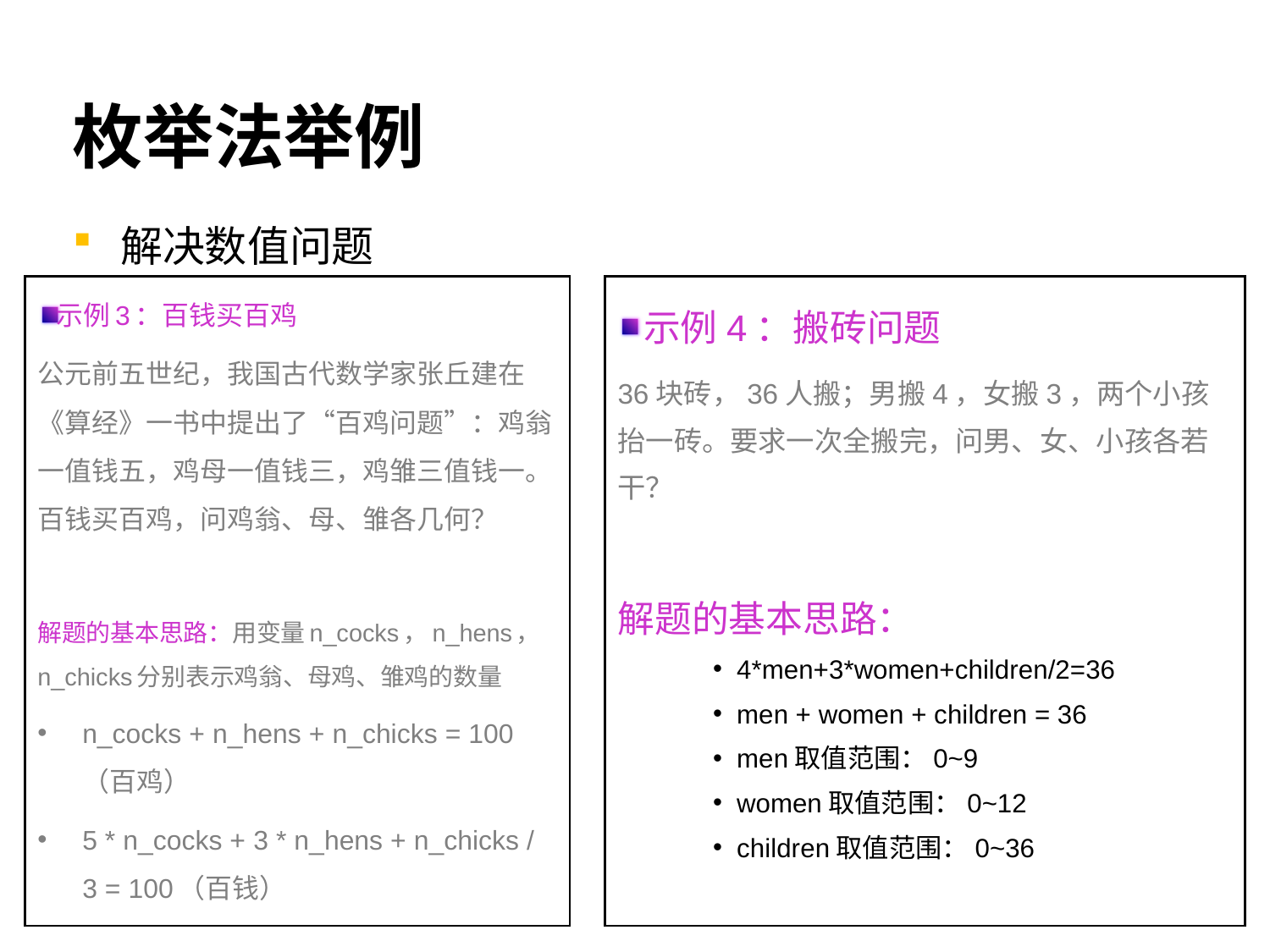

# 枚举法举例
解决数值问题
示例3：百钱买百鸡
公元前五世纪，我国古代数学家张丘建在《算经》一书中提出了“百鸡问题”：鸡翁一值钱五，鸡母一值钱三，鸡雏三值钱一。百钱买百鸡，问鸡翁、母、雏各几何？

解题的基本思路：用变量n_cocks，n_hens，n_chicks分别表示鸡翁、母鸡、雏鸡的数量
n_cocks + n_hens + n_chicks = 100（百鸡）
5 * n_cocks + 3 * n_hens + n_chicks / 3 = 100（百钱）

示例4：搬砖问题
36块砖，36人搬；男搬4，女搬3，两个小孩抬一砖。要求一次全搬完，问男、女、小孩各若干？

解题的基本思路：
4*men+3*women+children/2=36
men + women + children = 36
men取值范围：0~9
women取值范围：0~12
children取值范围：0~36